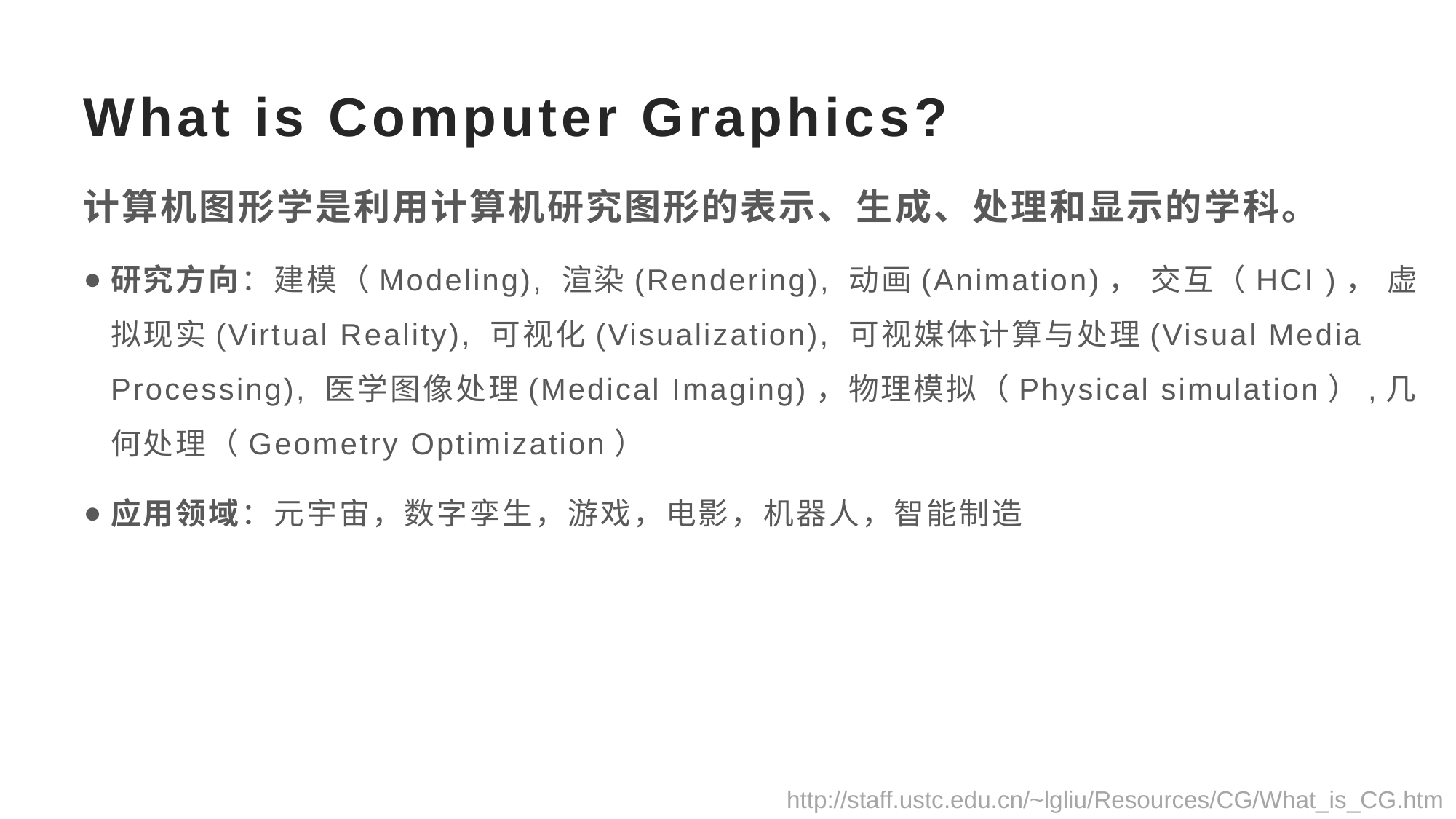

# What is Computer Graphics?
计算机图形学是利用计算机研究图形的表示、生成、处理和显示的学科。
研究方向：建模（Modeling), 渲染(Rendering), 动画(Animation)， 交互（HCI )， 虚拟现实(Virtual Reality), 可视化(Visualization), 可视媒体计算与处理(Visual Media Processing), 医学图像处理(Medical Imaging)，物理模拟（Physical simulation）,几何处理（Geometry Optimization）
应用领域：元宇宙，数字孪生，游戏，电影，机器人，智能制造

http://staff.ustc.edu.cn/~lgliu/Resources/CG/What_is_CG.htm